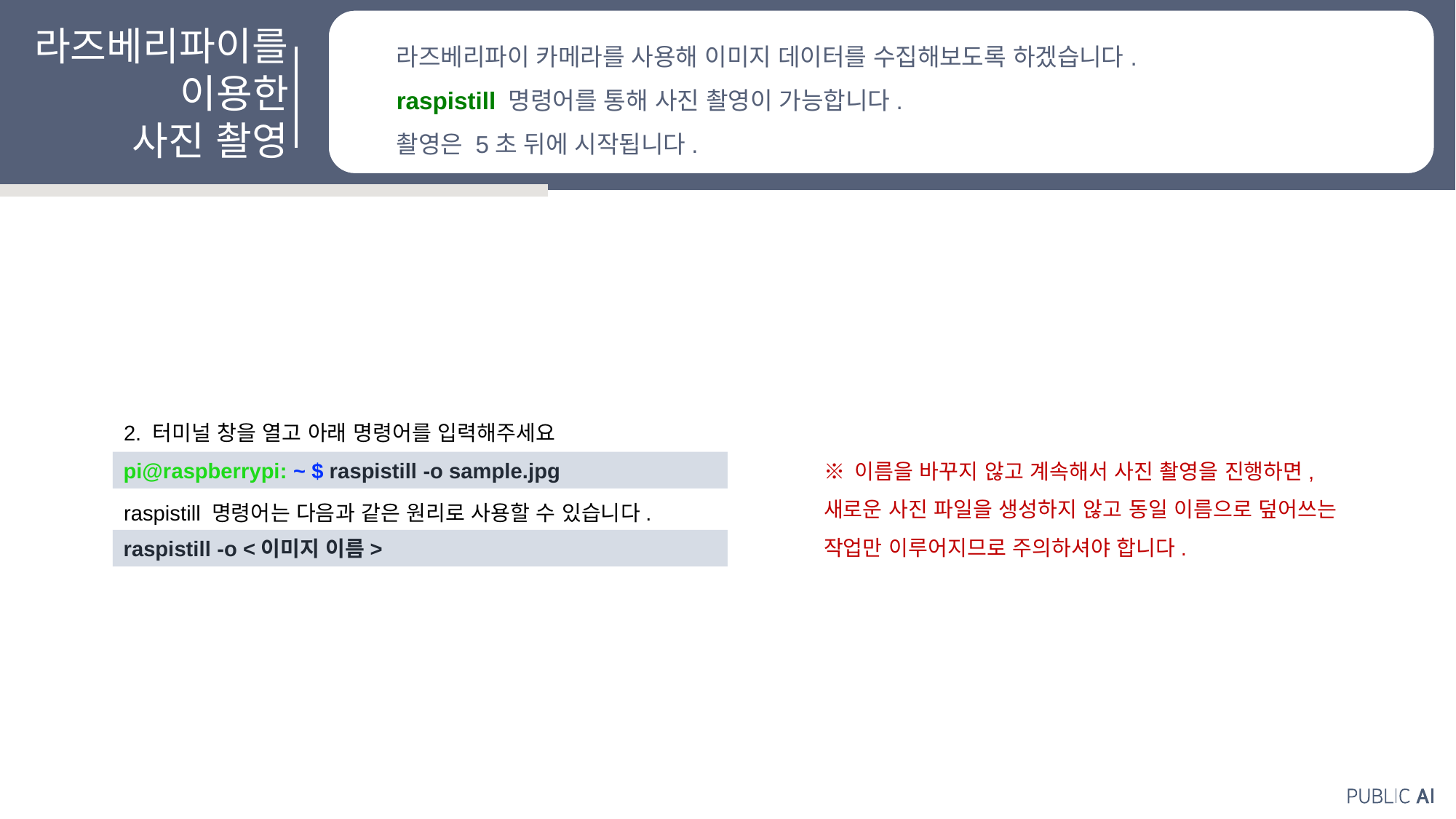

라즈베리파이를
이용한
사진 촬영
라즈베리파이 카메라를 사용해 이미지 데이터를 수집해보도록 하겠습니다.
raspistill 명령어를 통해 사진 촬영이 가능합니다.
촬영은 5초 뒤에 시작됩니다.
2. 터미널 창을 열고 아래 명령어를 입력해주세요
※ 이름을 바꾸지 않고 계속해서 사진 촬영을 진행하면,
새로운 사진 파일을 생성하지 않고 동일 이름으로 덮어쓰는
작업만 이루어지므로 주의하셔야 합니다.
pi@raspberrypi: ~ $ raspistill -o sample.jpg
raspistill 명령어는 다음과 같은 원리로 사용할 수 있습니다.
raspistill -o <이미지 이름>